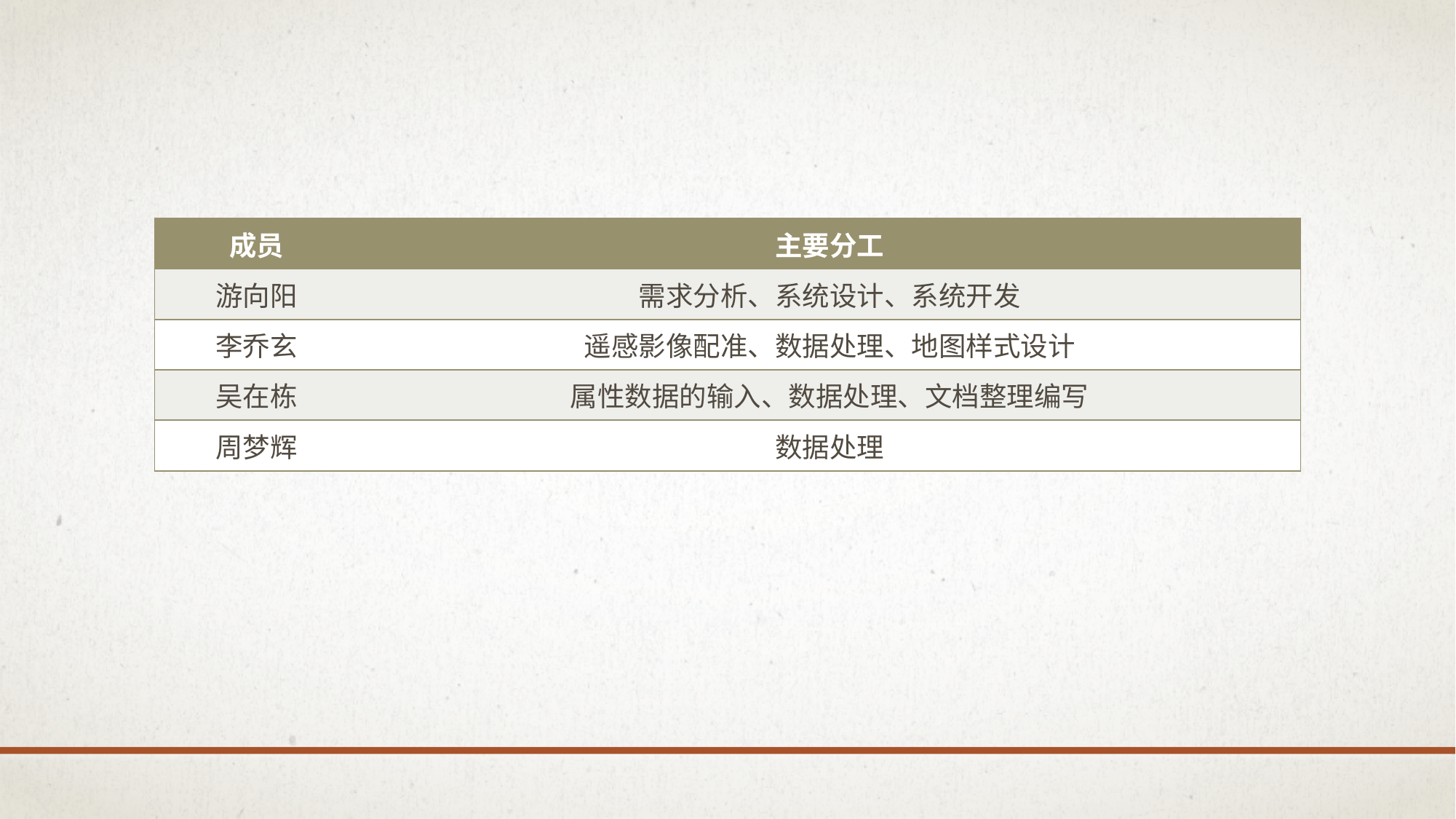

#
| 成员 | 主要分工 |
| --- | --- |
| 游向阳 | 需求分析、系统设计、系统开发 |
| 李乔玄 | 遥感影像配准、数据处理、地图样式设计 |
| 吴在栋 | 属性数据的输入、数据处理、文档整理编写 |
| 周梦辉 | 数据处理 |